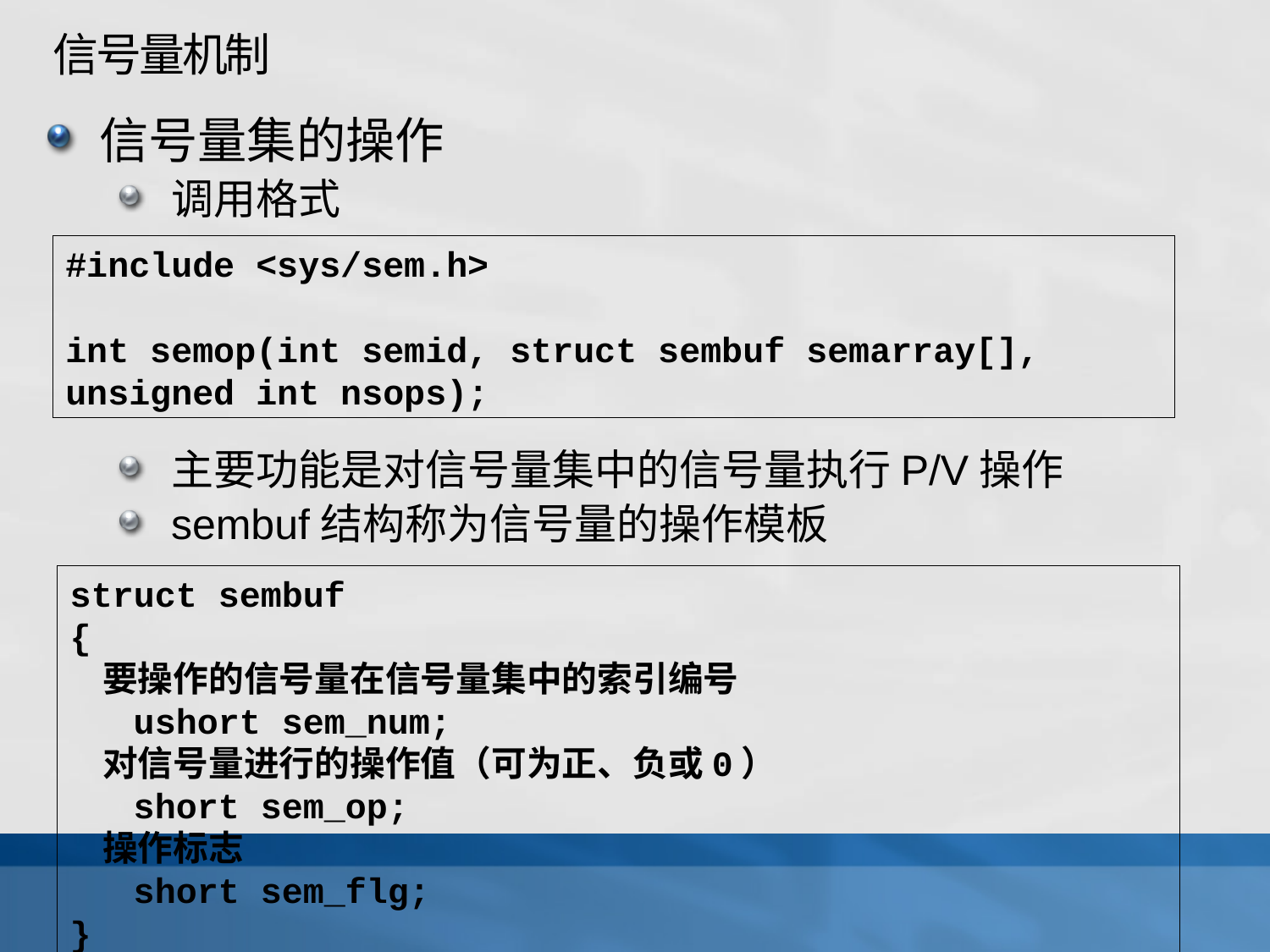

# 信号量机制
信号量集的操作
调用格式

主要功能是对信号量集中的信号量执行P/V操作
sembuf结构称为信号量的操作模板

#include <sys/sem.h>

int semop(int semid, struct sembuf semarray[], unsigned int nsops);
struct sembuf
{
   要操作的信号量在信号量集中的索引编号
   ushort sem_num;
   对信号量进行的操作值（可为正、负或0）
   short sem_op;
   操作标志
   short sem_flg;
}